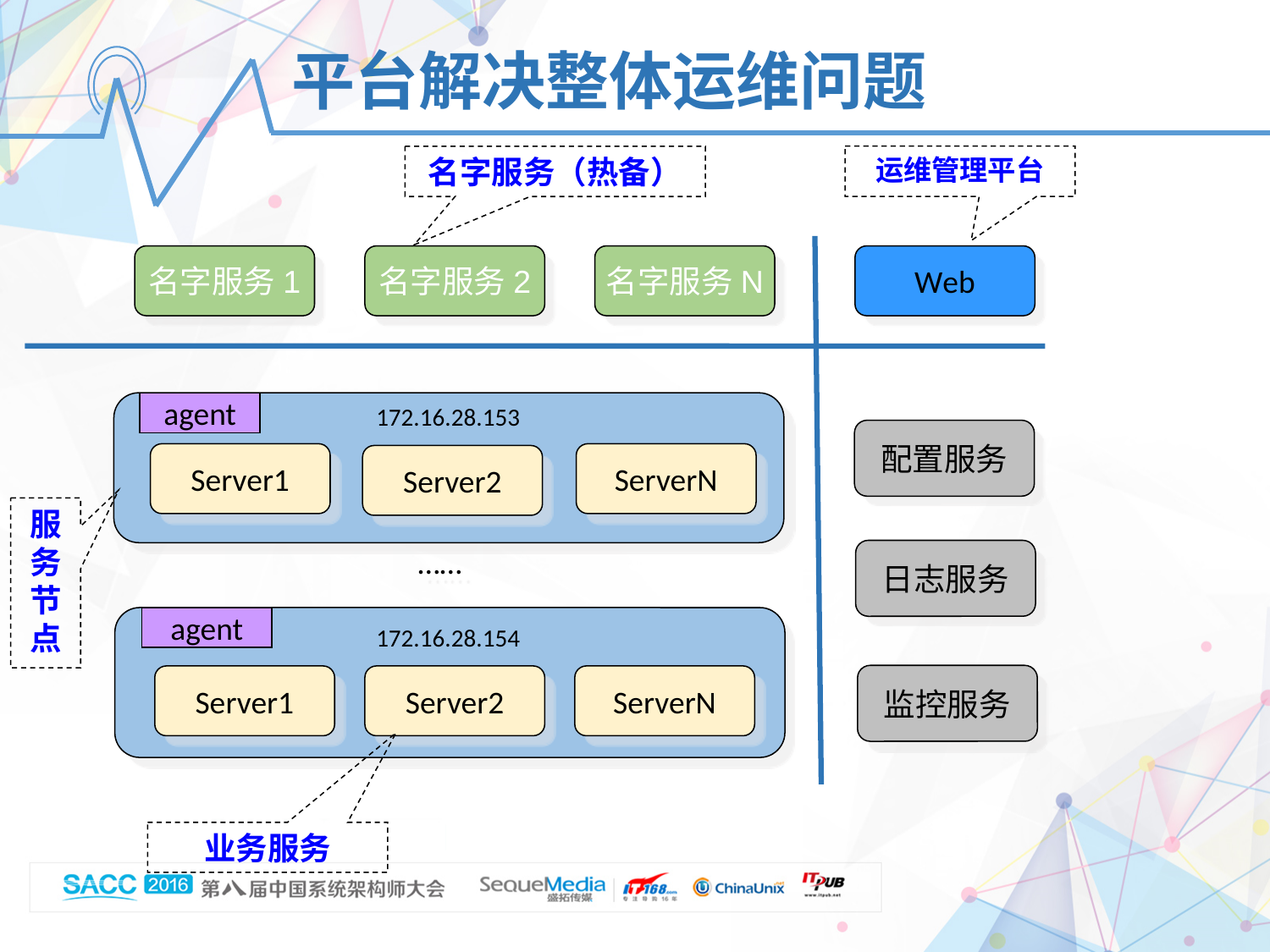

平台解决整体运维问题

运维管理平台
名字服务（热备）

名字服务1
名字服务2
名字服务N
Web

agent
172.16.28.153
配置服务
Server1
ServerN
Server2
服务
节点
……
日志服务

agent
172.16.28.154
监控服务
Server1
Server2
ServerN
业务服务